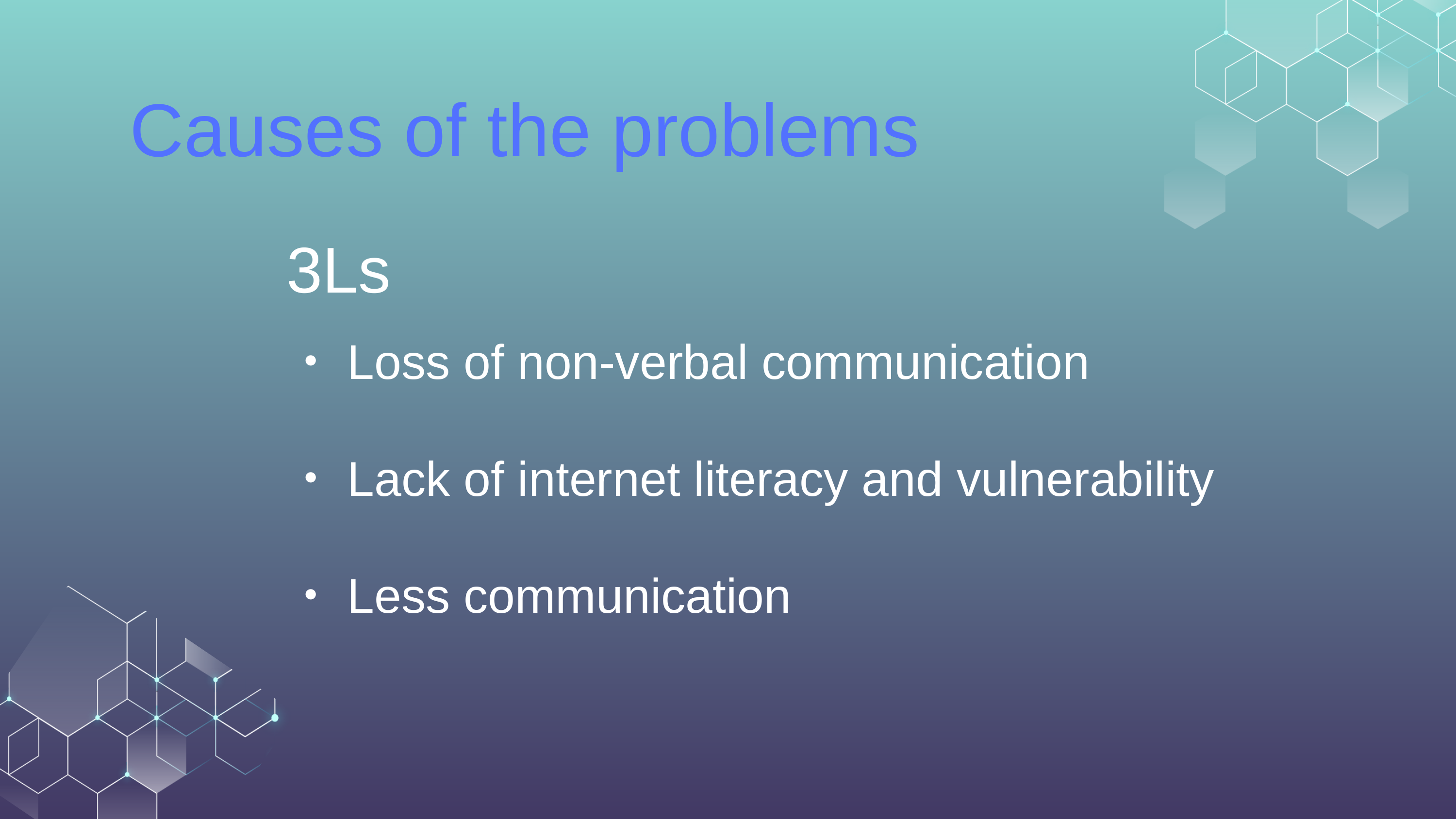

Causes of the problems
3Ls

・Loss of non-verbal communication

・Lack of internet literacy and vulnerability

・Less communication